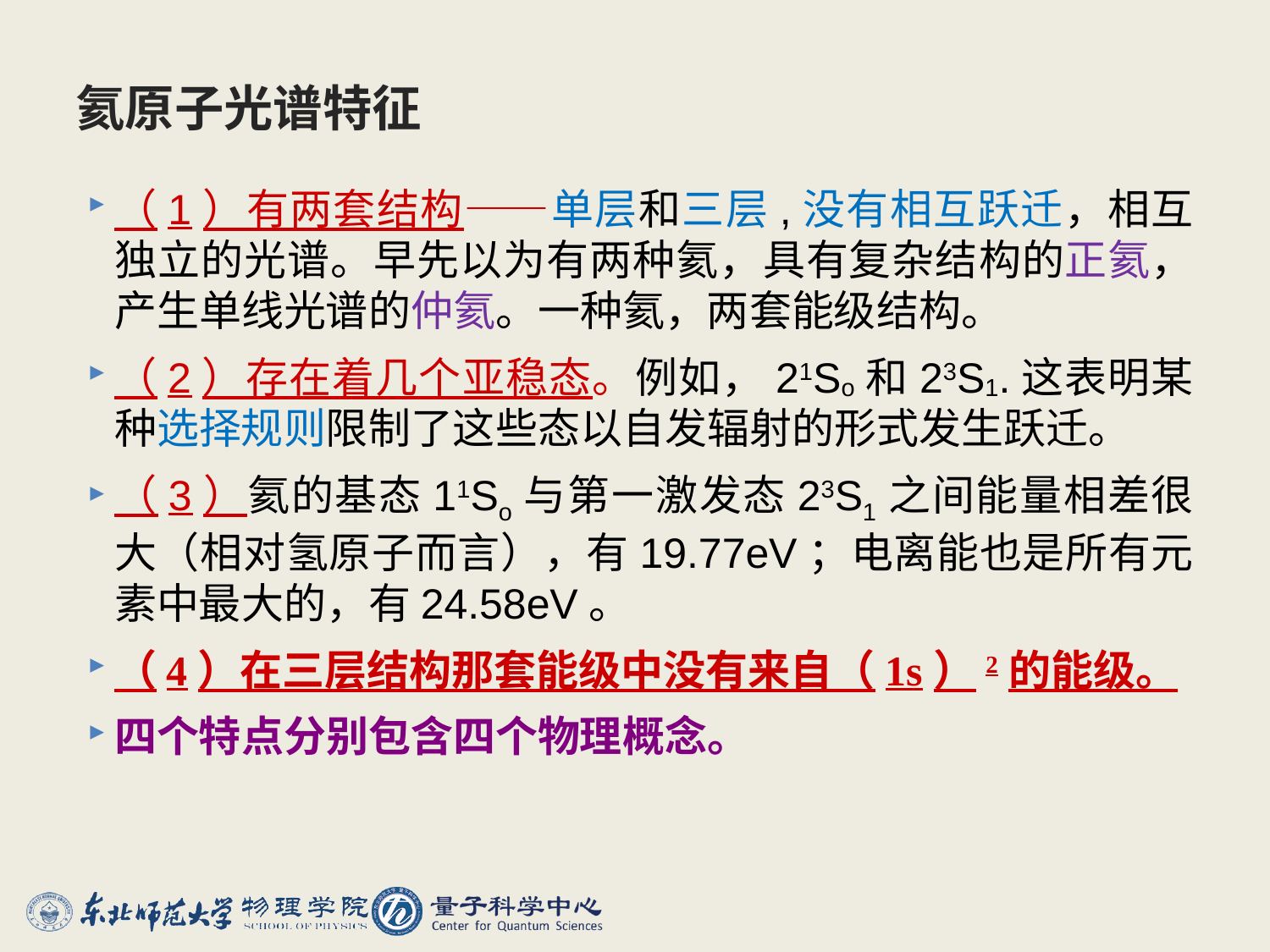

# 氦原子光谱特征
（1）有两套结构——单层和三层,没有相互跃迁，相互独立的光谱。早先以为有两种氦，具有复杂结构的正氦，产生单线光谱的仲氦。一种氦，两套能级结构。
（2）存在着几个亚稳态。例如，21So和23S1.这表明某种选择规则限制了这些态以自发辐射的形式发生跃迁。
（3）氦的基态11So与第一激发态23S1之间能量相差很大（相对氢原子而言），有19.77eV；电离能也是所有元素中最大的，有24.58eV。
（4）在三层结构那套能级中没有来自（1s）2的能级。
四个特点分别包含四个物理概念。